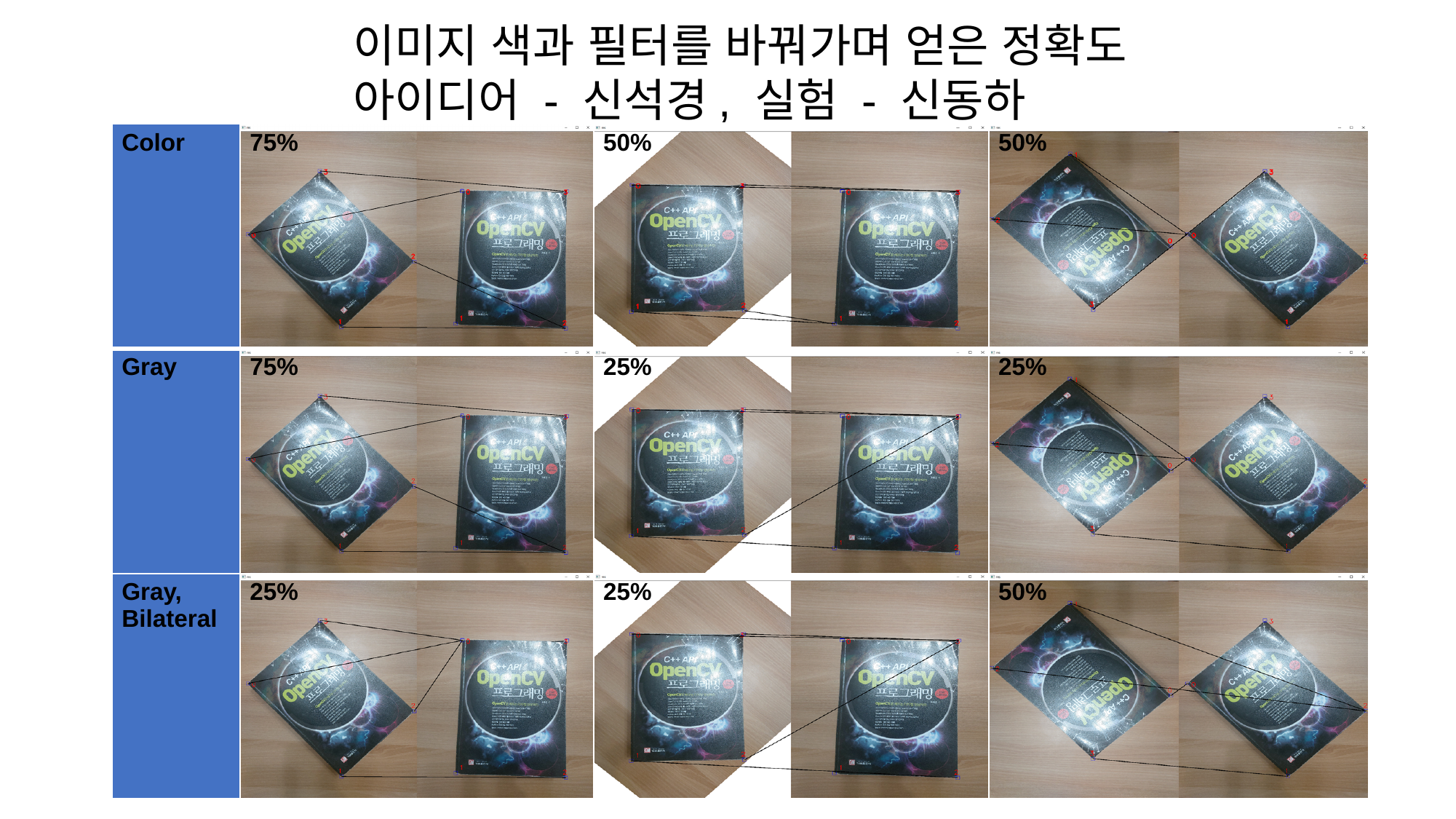

이미지 색과 필터를 바꿔가며 얻은 정확도
아이디어 - 신석경, 실험 - 신동하
| Color | 75% | 50% | 50% |
| --- | --- | --- | --- |
| Gray | 75% | 25% | 25% |
| Gray, Bilateral | 25% | 25% | 50% |